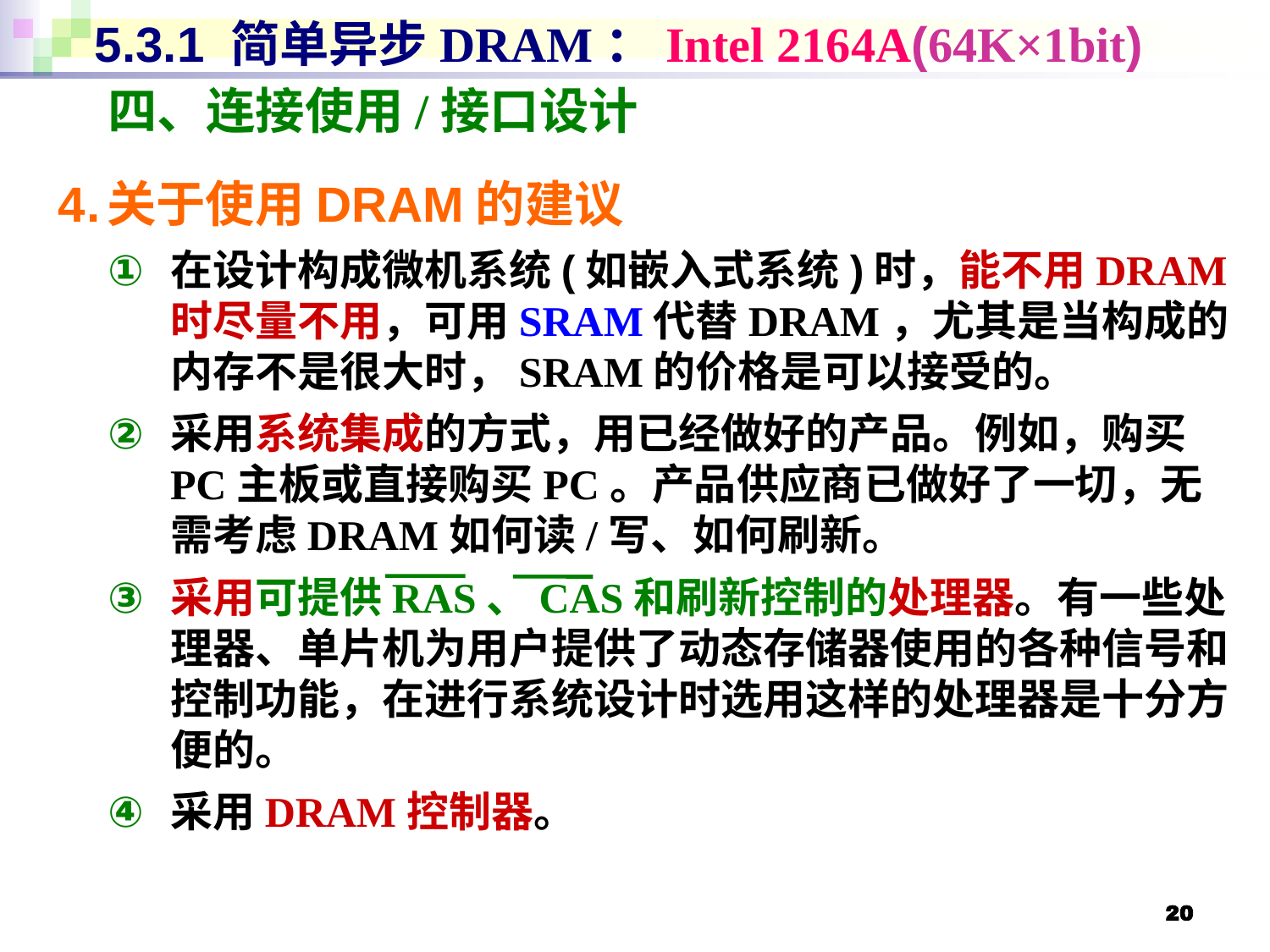

# 5.3.1 简单异步DRAM：Intel 2164A(64K×1bit)
四、连接使用/接口设计
关于使用DRAM的建议
在设计构成微机系统(如嵌入式系统)时，能不用DRAM时尽量不用，可用SRAM代替DRAM，尤其是当构成的内存不是很大时，SRAM的价格是可以接受的。
采用系统集成的方式，用已经做好的产品。例如，购买PC主板或直接购买PC。产品供应商已做好了一切，无需考虑DRAM如何读/写、如何刷新。
采用可提供RAS、CAS和刷新控制的处理器。有一些处理器、单片机为用户提供了动态存储器使用的各种信号和控制功能，在进行系统设计时选用这样的处理器是十分方便的。
采用DRAM控制器。

20